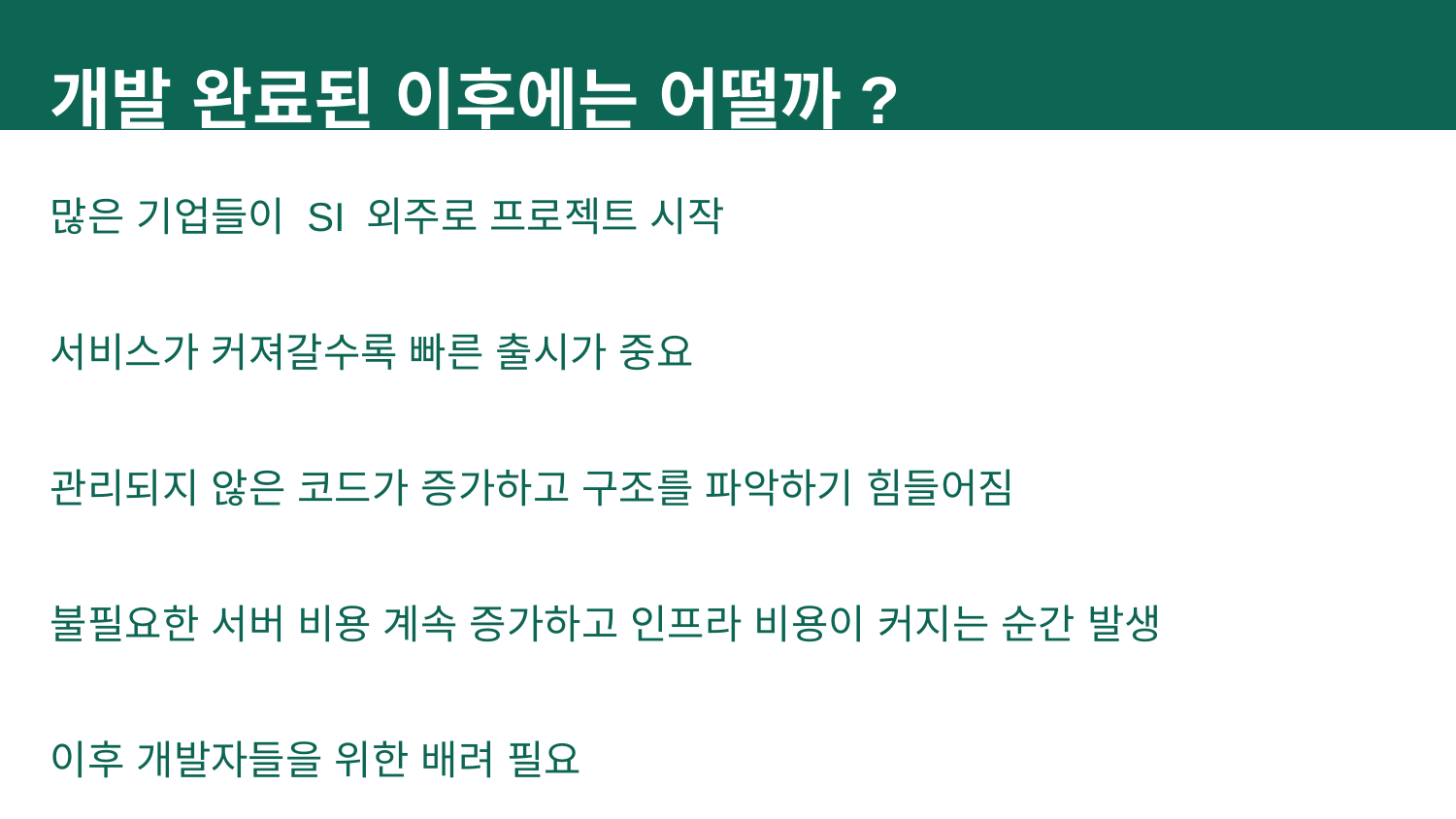

개발 완료된 이후에는 어떨까?
많은 기업들이 SI 외주로 프로젝트 시작

서비스가 커져갈수록 빠른 출시가 중요

관리되지 않은 코드가 증가하고 구조를 파악하기 힘들어짐

불필요한 서버 비용 계속 증가하고 인프라 비용이 커지는 순간 발생

이후 개발자들을 위한 배려 필요